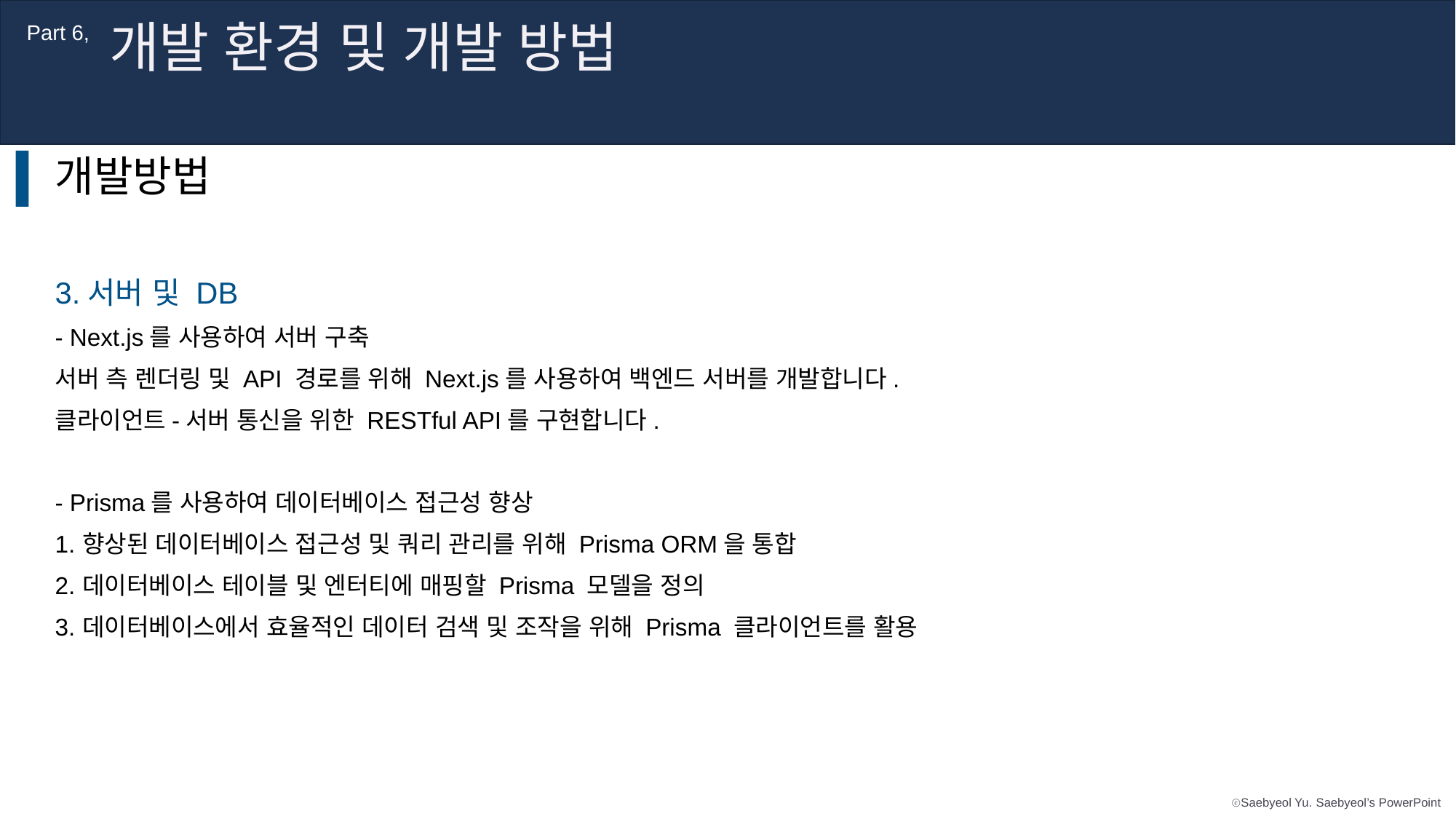

개발 환경 및 개발 방법

Part 6,
개발방법

3.서버 및 DB
- Next.js를 사용하여 서버 구축
서버 측 렌더링 및 API 경로를 위해 Next.js를 사용하여 백엔드 서버를 개발합니다.
클라이언트-서버 통신을 위한 RESTful API를 구현합니다.

- Prisma를 사용하여 데이터베이스 접근성 향상
향상된 데이터베이스 접근성 및 쿼리 관리를 위해 Prisma ORM을 통합
데이터베이스 테이블 및 엔터티에 매핑할 Prisma 모델을 정의
데이터베이스에서 효율적인 데이터 검색 및 조작을 위해 Prisma 클라이언트를 활용